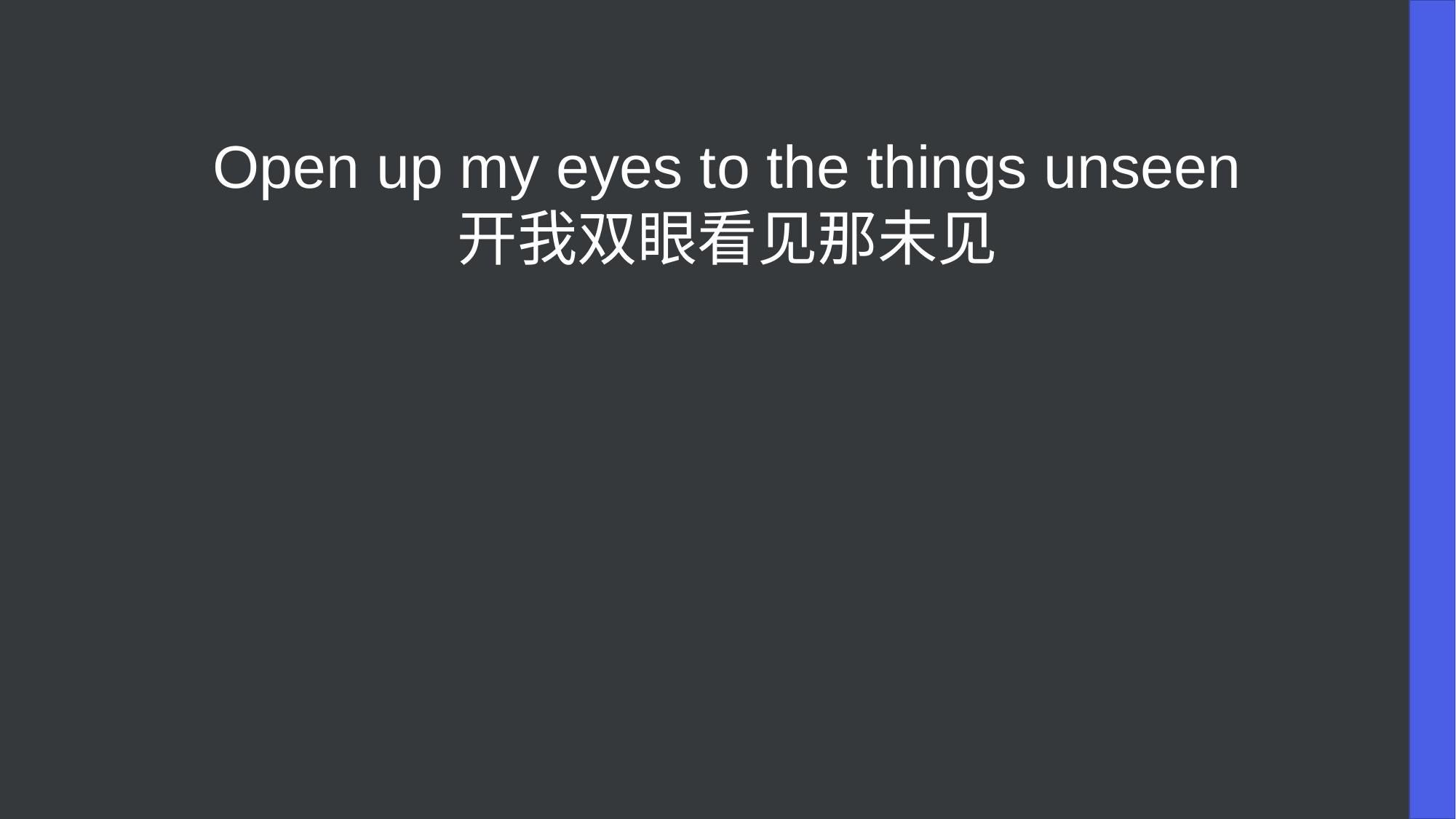

Open up my eyes to the things unseen
开我双眼看见那未见